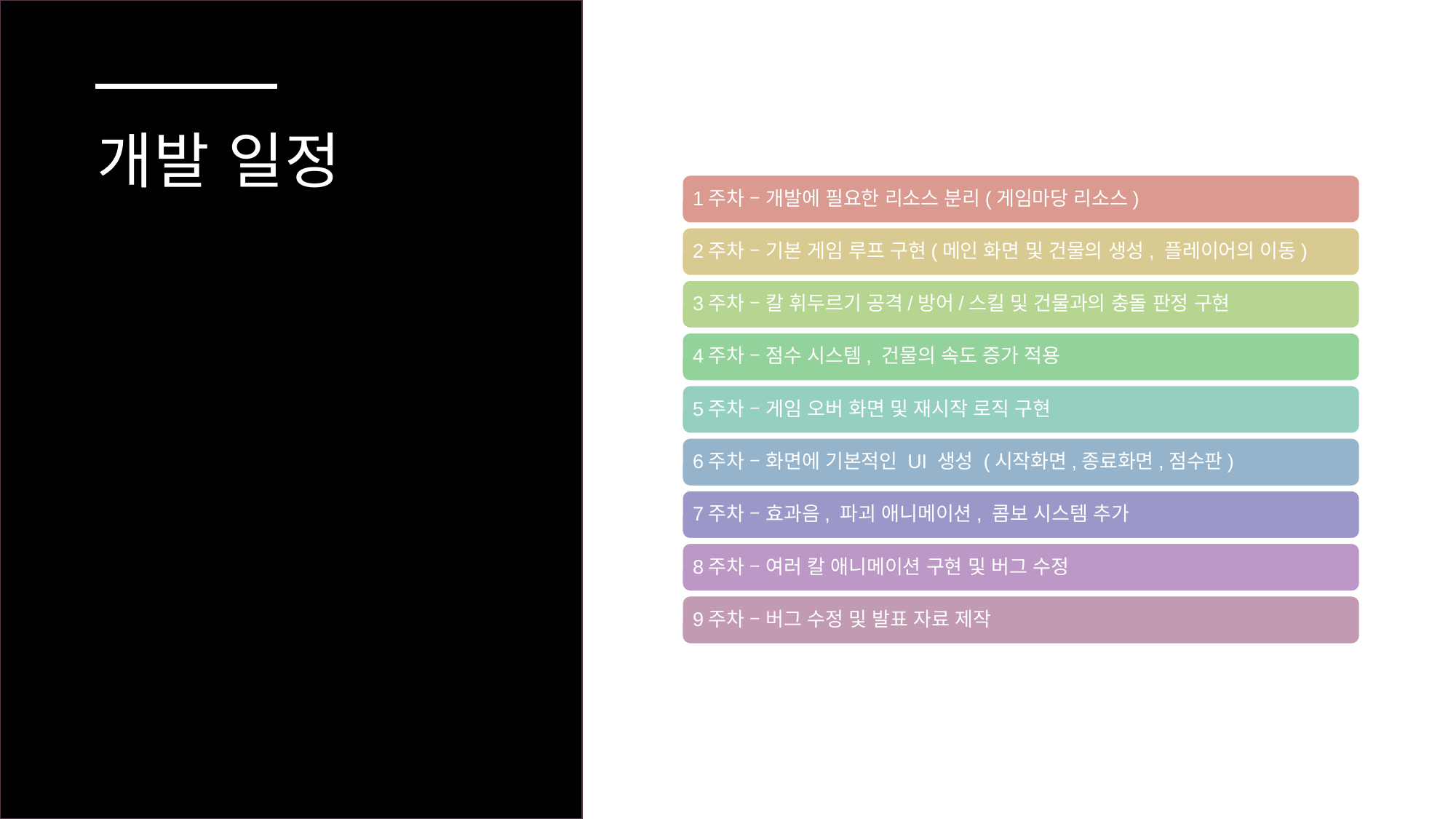

1주차 – 개발에 필요한 리소스 분리(게임마당 리소스)
2주차 – 기본 게임 루프 구현(메인 화면 및 건물의 생성, 플레이어의 이동)
3주차 – 칼 휘두르기 공격/방어/스킬 및 건물과의 충돌 판정 구현
4주차 – 점수 시스템, 건물의 속도 증가 적용
5주차 – 게임 오버 화면 및 재시작 로직 구현
6주차 – 화면에 기본적인 UI 생성 (시작화면,종료화면,점수판)
7주차 – 효과음, 파괴 애니메이션, 콤보 시스템 추가
8주차 – 여러 칼 애니메이션 구현 및 버그 수정
9주차 – 버그 수정 및 발표 자료 제작
# 개발 일정